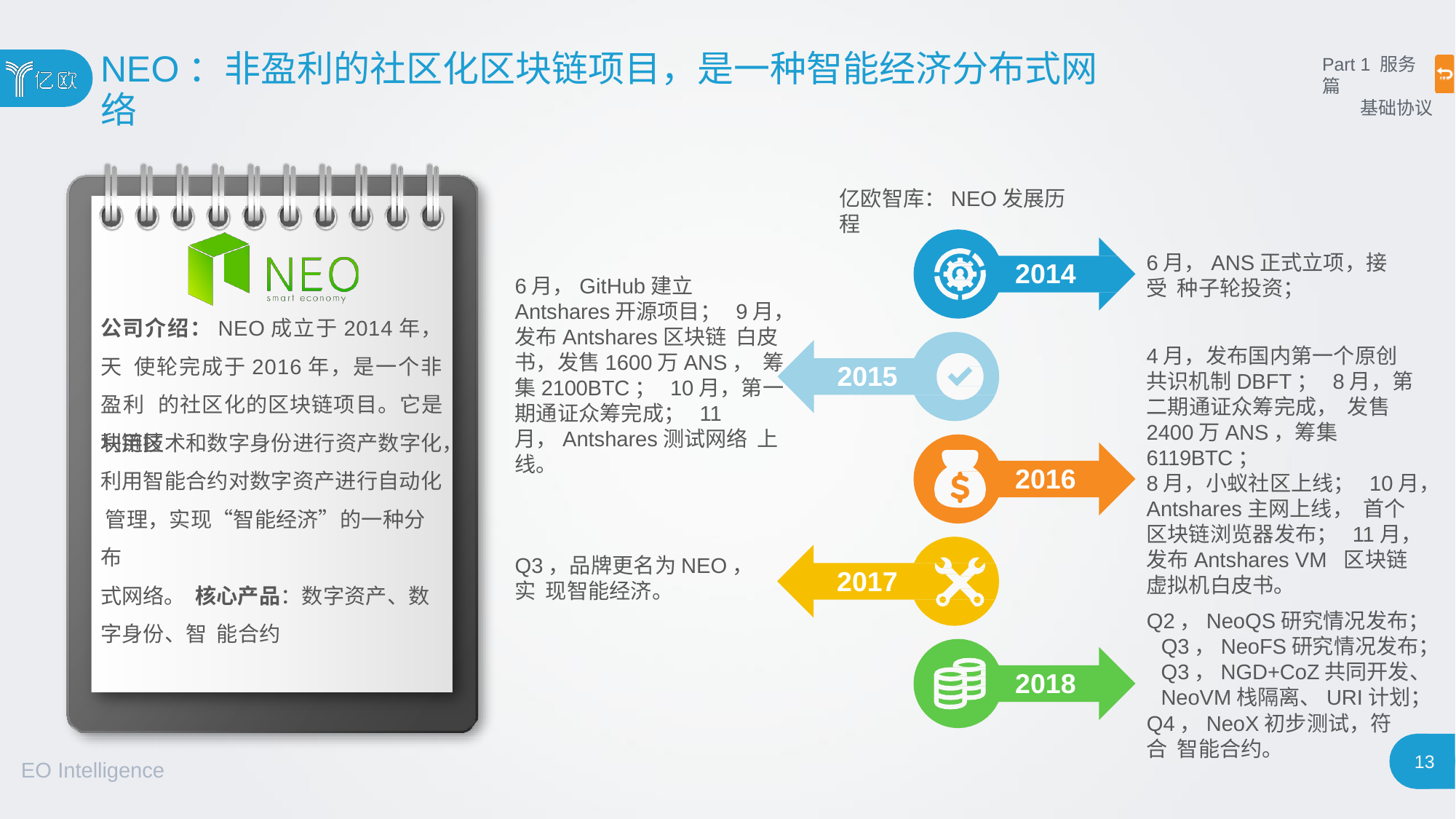

# NEO：非盈利的社区化区块链项目，是一种智能经济分布式网
络
Part 1 服务篇
基础协议

亿欧智库：NEO发展历程

6月，ANS正式立项，接受  种子轮投资；
2014
6月，GitHub建立  Antshares开源项目；  9月，发布Antshares区块链  白皮书，发售1600万ANS，  筹集2100BTC；  10月，第一期通证众筹完成；  11月，Antshares测试网络  上线。
公司介绍：NEO成立于2014年，天  使轮完成于2016年，是一个非盈利  的社区化的区块链项目。它是利用区

4月，发布国内第一个原创  共识机制DBFT；  8月，第二期通证众筹完成，  发售2400万ANS，筹集  6119BTC；
8月，小蚁社区上线；  10月，Antshares主网上线，  首个区块链浏览器发布；  11月，发布Antshares VM  区块链虚拟机白皮书。
Q2，NeoQS研究情况发布；  Q3，NeoFS研究情况发布；  Q3，NGD+CoZ共同开发、  NeoVM栈隔离、URI计划；

2015
块链技术和数字身份进行资产数字化，

利用智能合约对数字资产进行自动化  管理，实现“智能经济”的一种分布
式网络。  核心产品：数字资产、数字身份、智  能合约
2016

Q3，品牌更名为NEO，实  现智能经济。

2017

2018
Q4，NeoX初步测试，符合  智能合约。

13
EO Intelligence